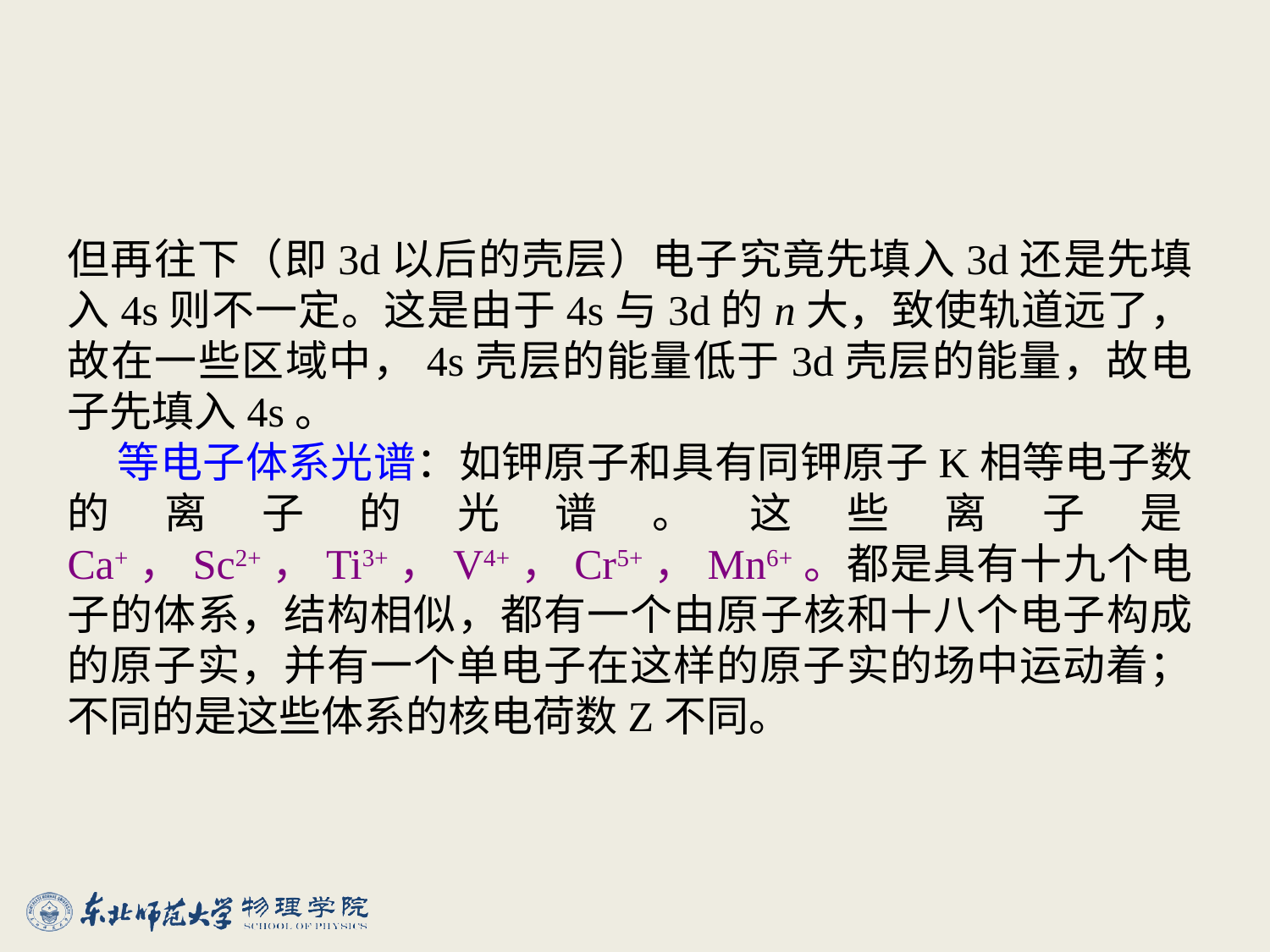

但再往下（即3d以后的壳层）电子究竟先填入3d还是先填入4s则不一定。这是由于4s与3d的n大，致使轨道远了，故在一些区域中，4s壳层的能量低于3d壳层的能量，故电子先填入4s。
    等电子体系光谱：如钾原子和具有同钾原子K相等电子数的离子的光谱。这些离子是Ca+，Sc2+，Ti3+，V4+，Cr5+，Mn6+。都是具有十九个电子的体系，结构相似，都有一个由原子核和十八个电子构成的原子实，并有一个单电子在这样的原子实的场中运动着；不同的是这些体系的核电荷数Z不同。